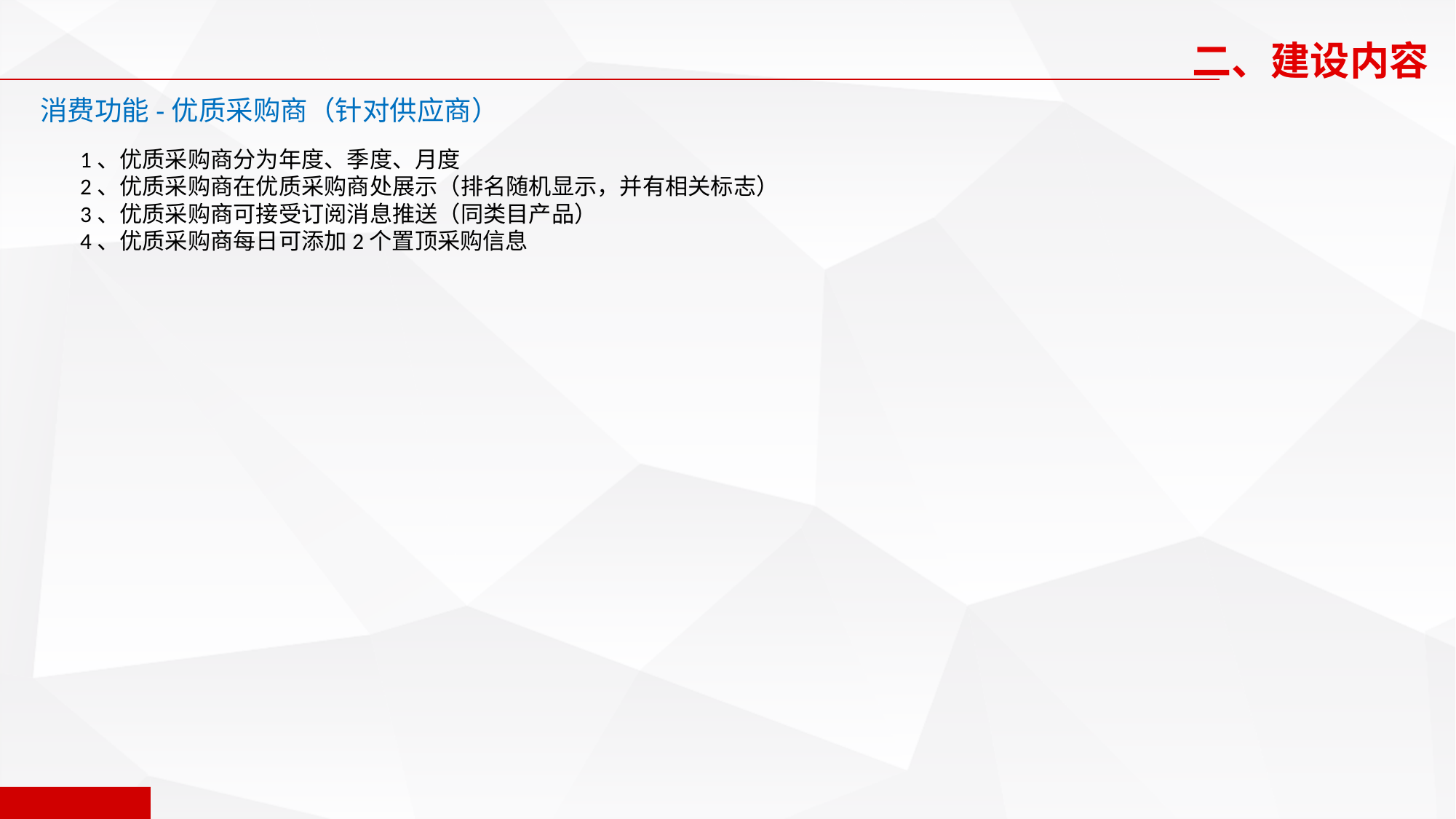

二、建设内容
消费功能-优质采购商（针对供应商）
1、优质采购商分为年度、季度、月度
2、优质采购商在优质采购商处展示（排名随机显示，并有相关标志）
3、优质采购商可接受订阅消息推送（同类目产品）
4、优质采购商每日可添加2个置顶采购信息